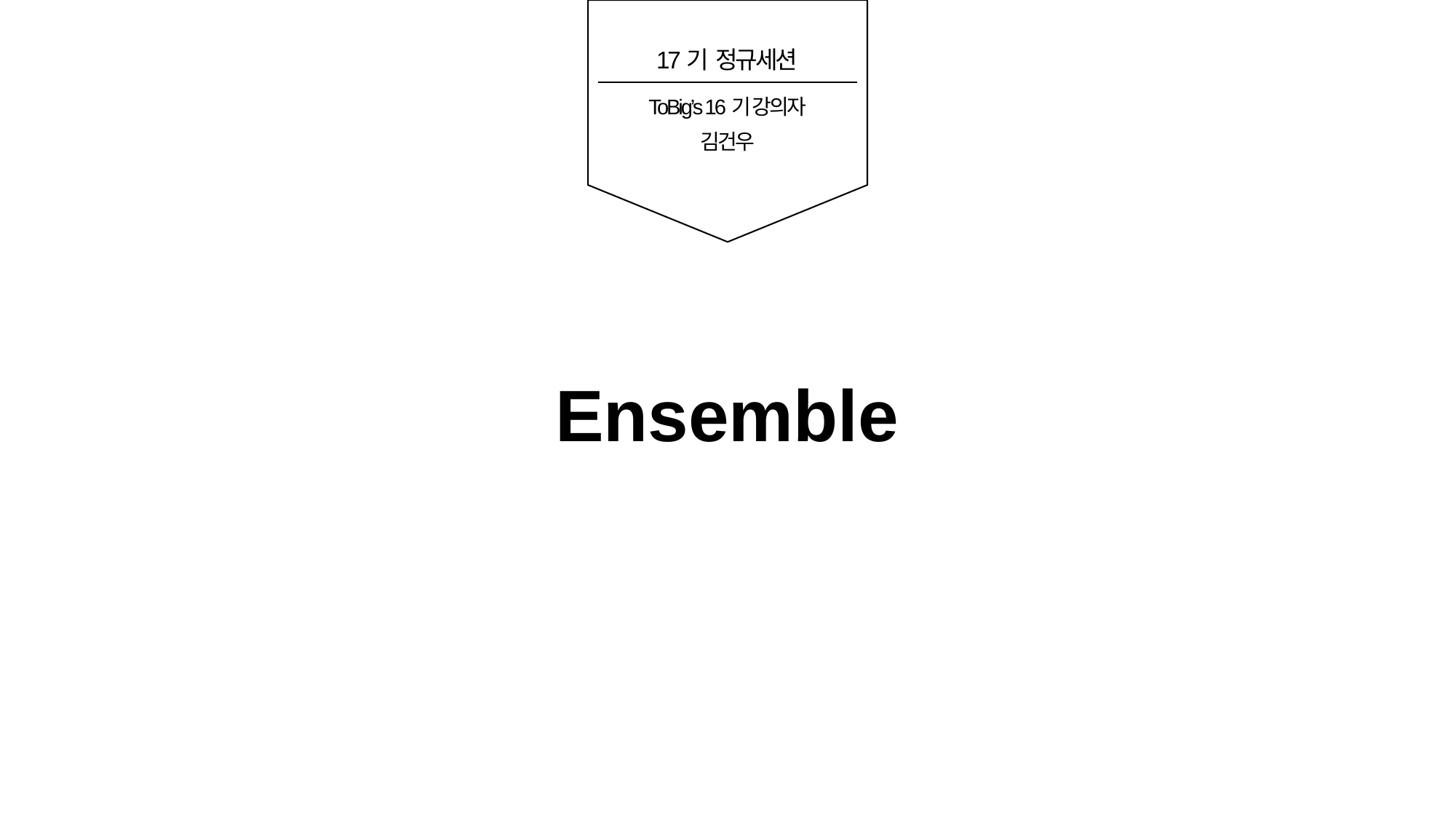

17기  정규세션
ToBig’s 16기 강의자
김건우
Ensemble